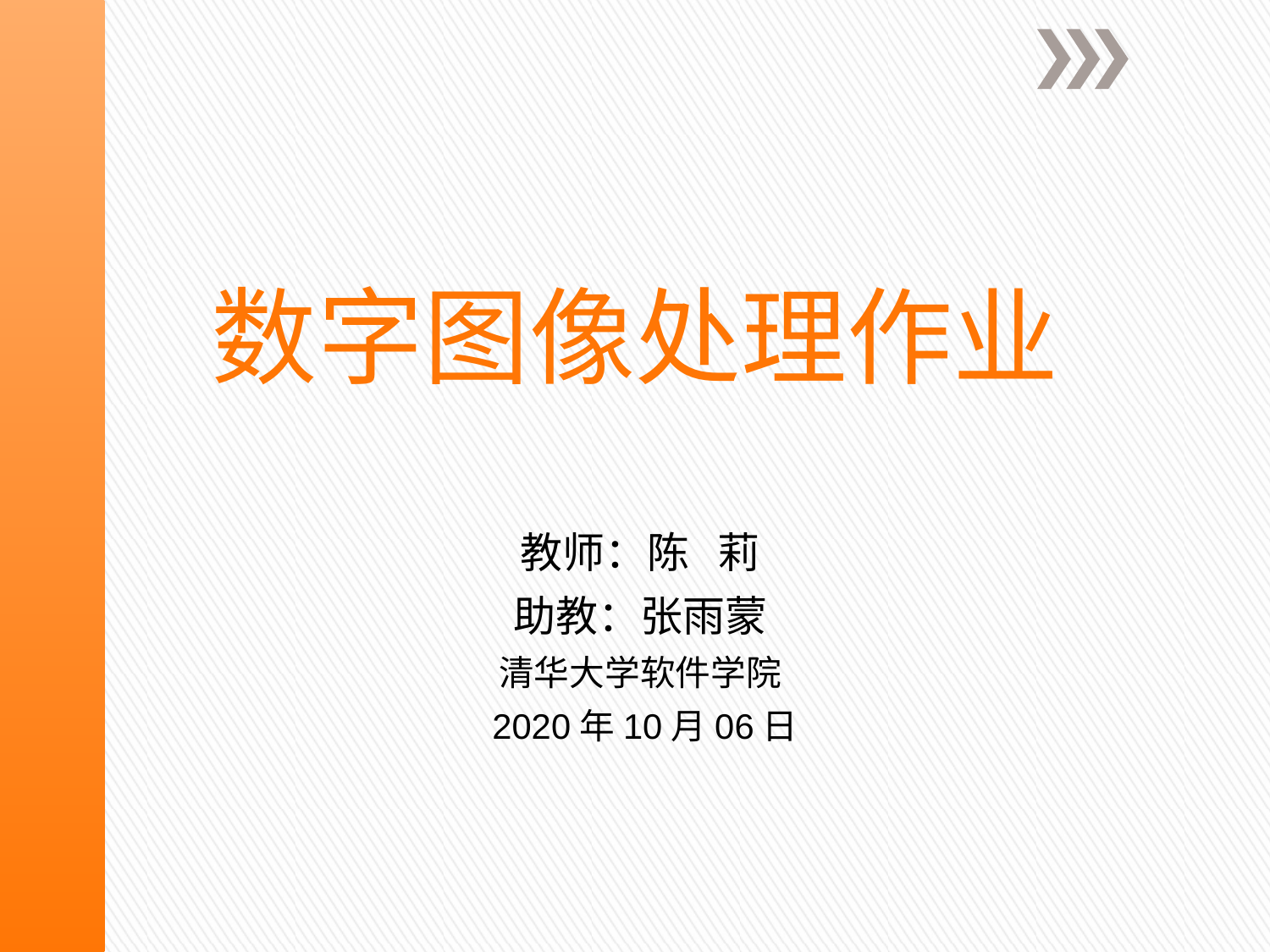

# 数字图像处理作业
教师：陈   莉
助教：张雨蒙
清华大学软件学院
 2020年10月06日